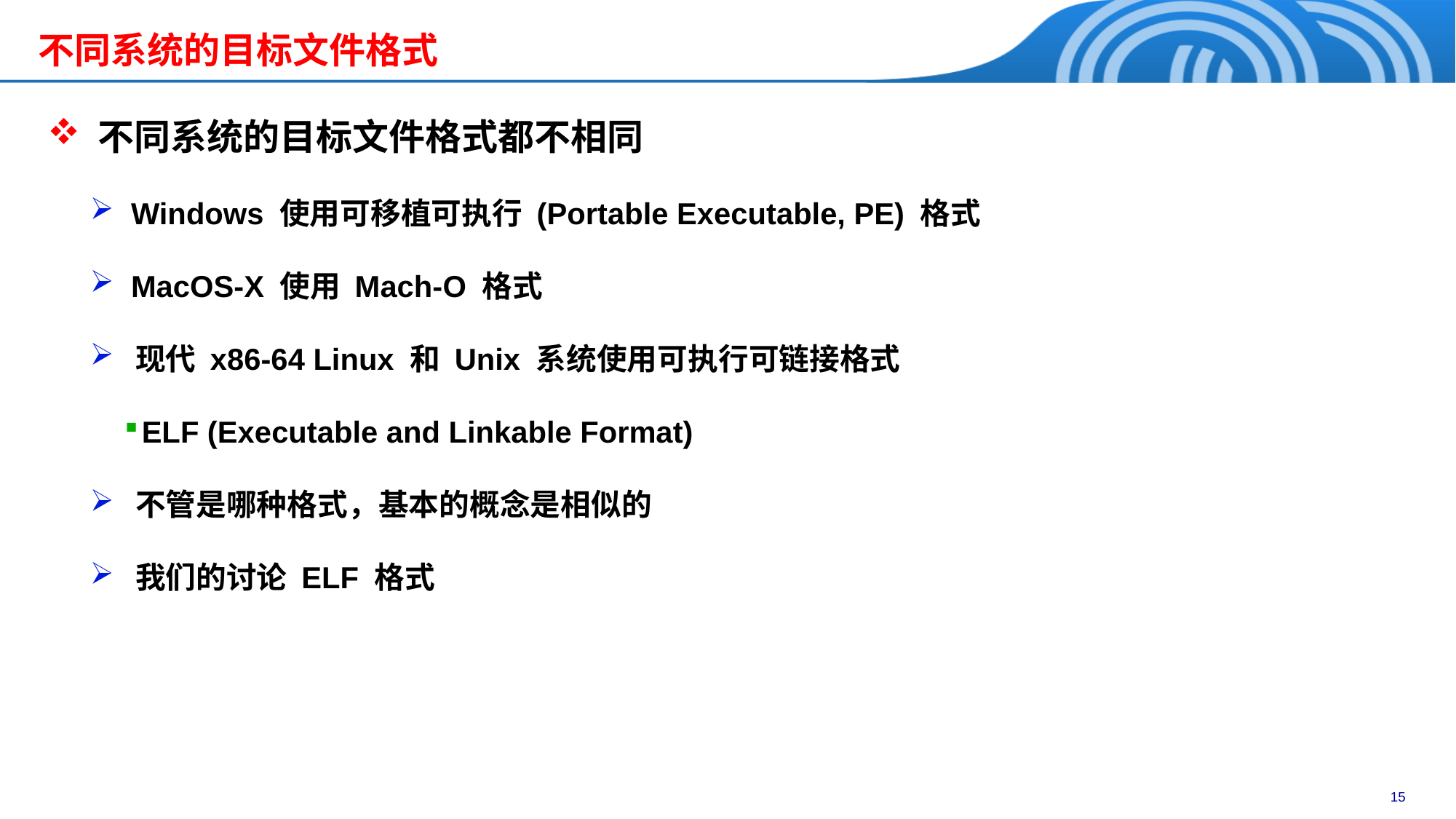

不同系统的目标文件格式
 不同系统的目标文件格式都不相同
  Windows 使用可移植可执行 (Portable Executable, PE) 格式
  MacOS-X 使用 Mach-O 格式
  现代 x86-64 Linux 和 Unix 系统使用可执行可链接格式
ELF (Executable and Linkable Format)
  不管是哪种格式，基本的概念是相似的
  我们的讨论 ELF 格式